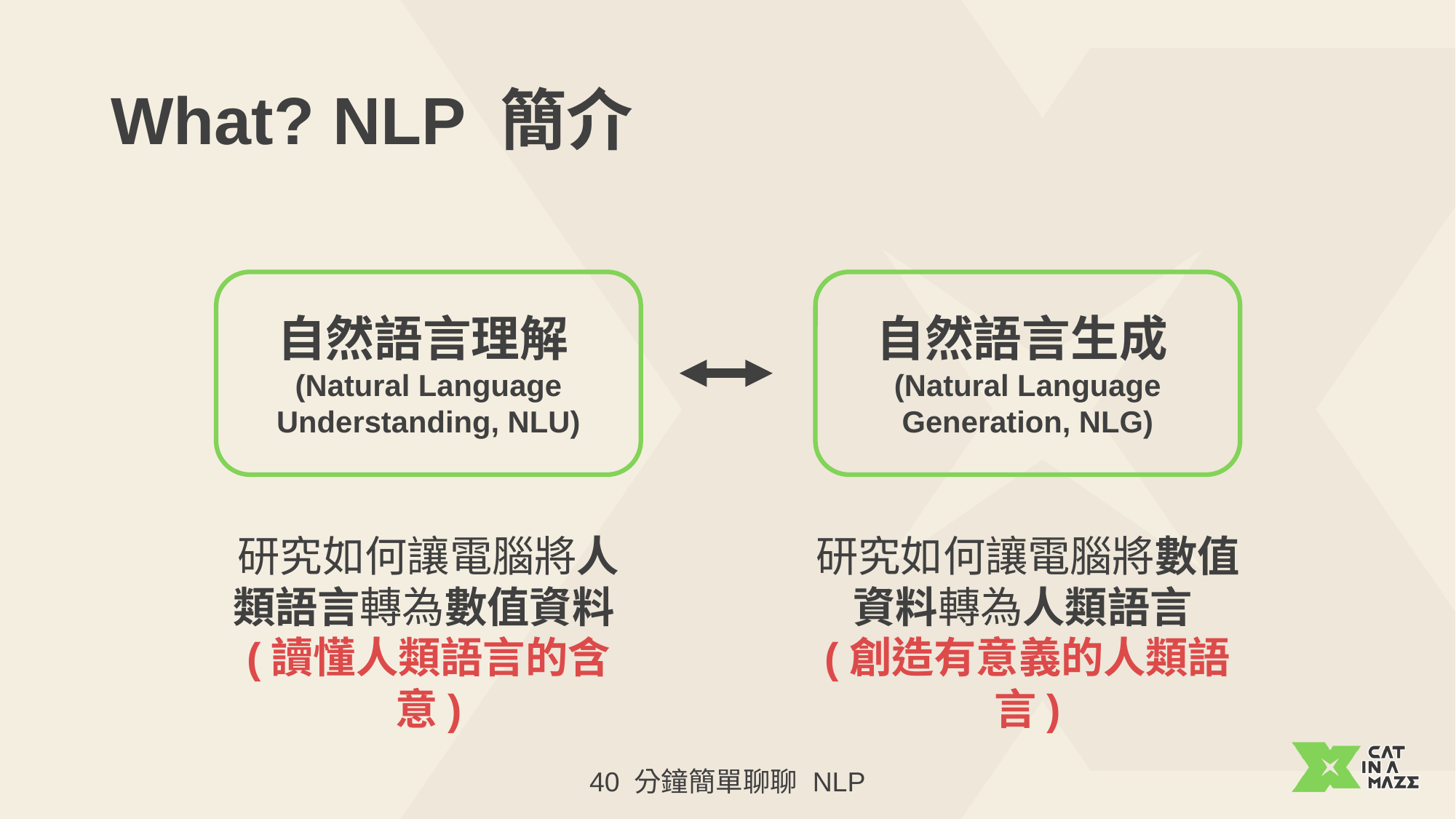

# What? NLP 簡介
自然語言理解
(Natural Language Understanding, NLU)
研究如何讓電腦將人類語言轉為數值資料
(讀懂人類語言的含意)
自然語言生成
(Natural Language Generation, NLG)
研究如何讓電腦將數值資料轉為人類語言
(創造有意義的人類語言)
40 分鐘簡單聊聊 NLP